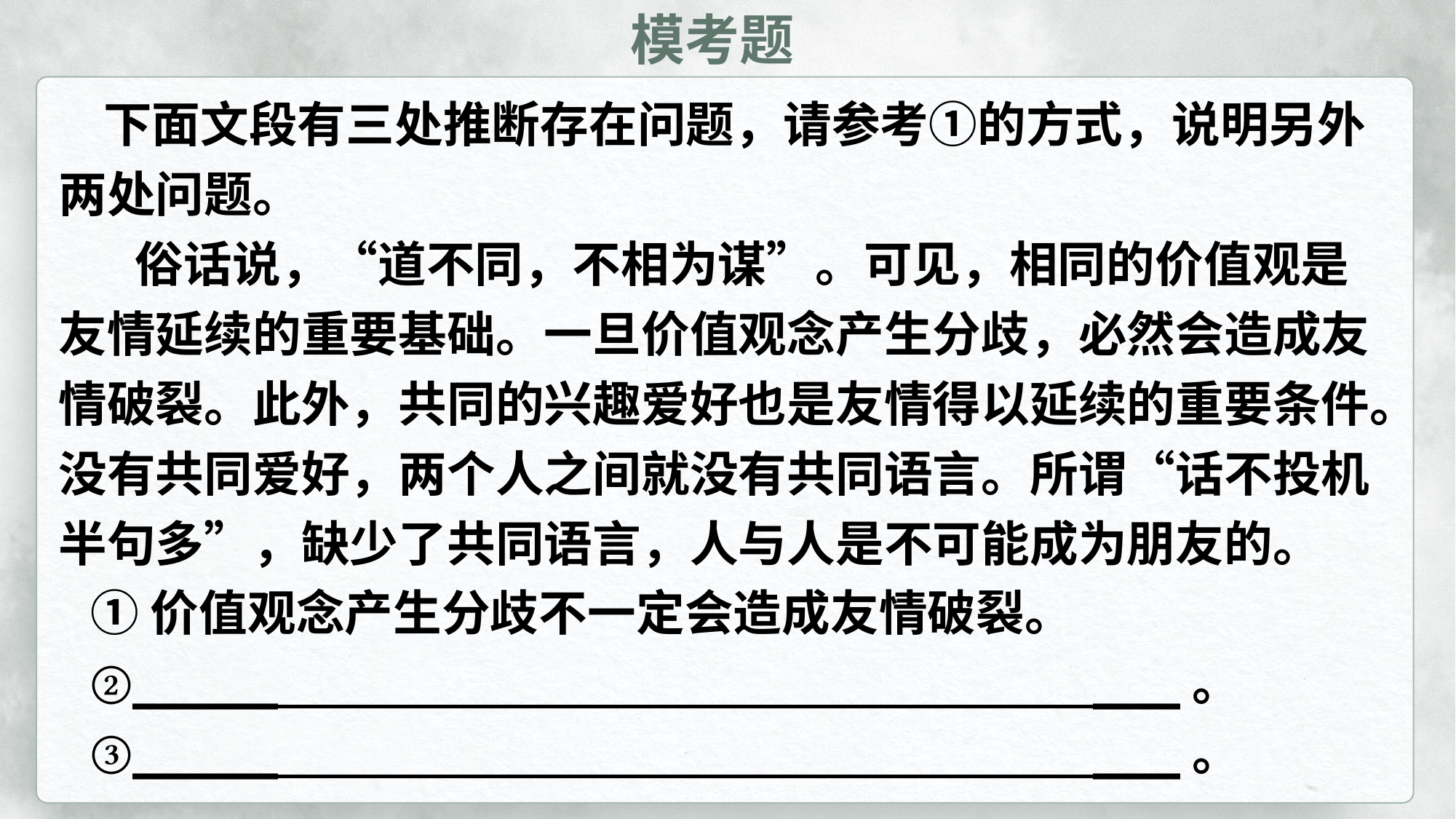

模考题

   下面文段有三处推断存在问题，请参考①的方式，说明另外两处问题。
   俗话说，“道不同，不相为谋”。可见，相同的价值观是友情延续的重要基础。一旦价值观念产生分歧，必然会造成友情破裂。此外，共同的兴趣爱好也是友情得以延续的重要条件。没有共同爱好，两个人之间就没有共同语言。所谓“话不投机半句多”，缺少了共同语言，人与人是不可能成为朋友的。
①价值观念产生分歧不一定会造成友情破裂。
②_____                            ___。
③_____                            ___。